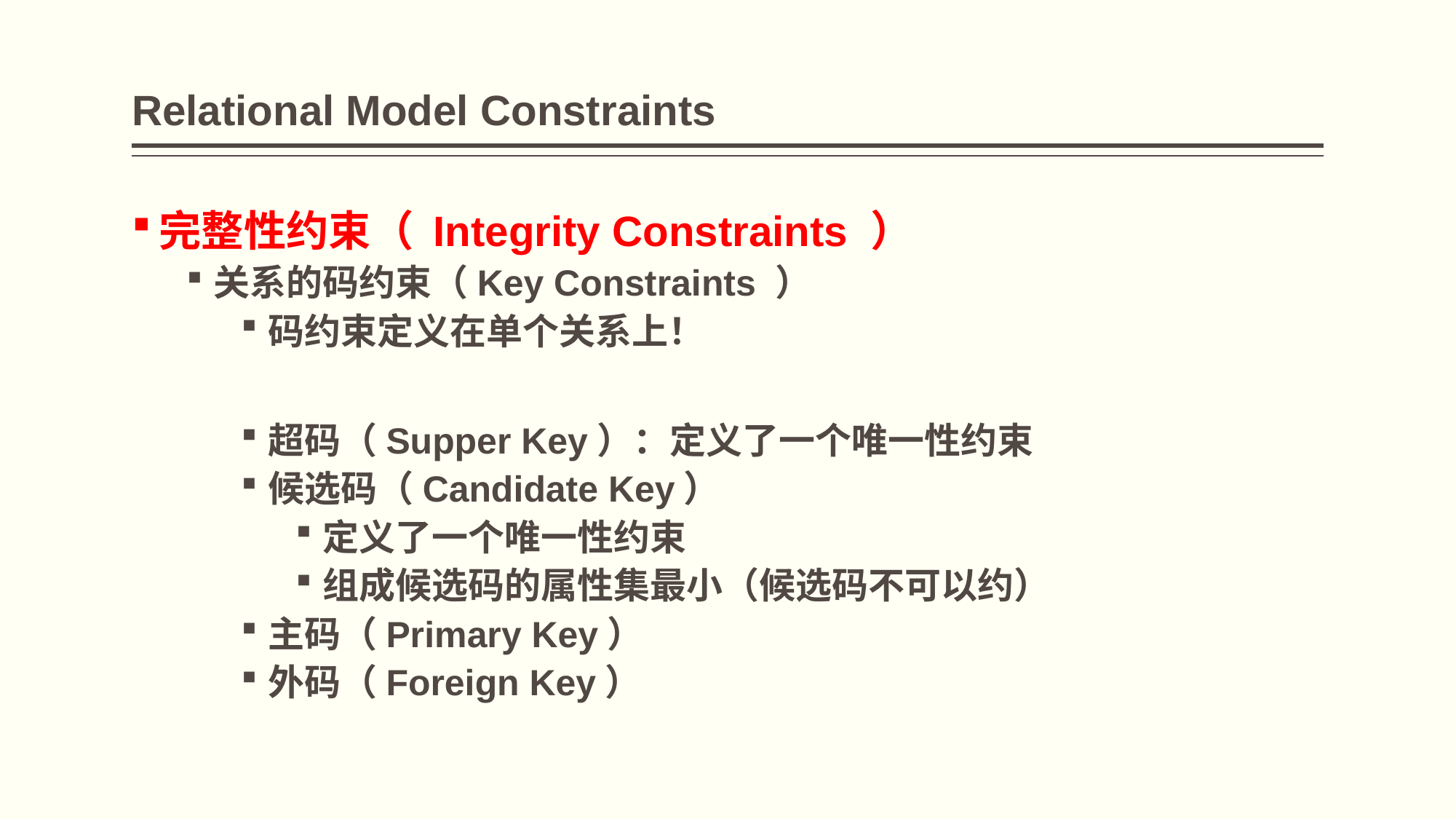

# Relational Model Constraints
完整性约束（ Integrity Constraints ）
关系的码约束（Key Constraints ）
码约束定义在单个关系上！

超码（Supper Key）：定义了一个唯一性约束
候选码（Candidate Key）
定义了一个唯一性约束
组成候选码的属性集最小（候选码不可以约）
主码（Primary Key）
外码（Foreign Key）